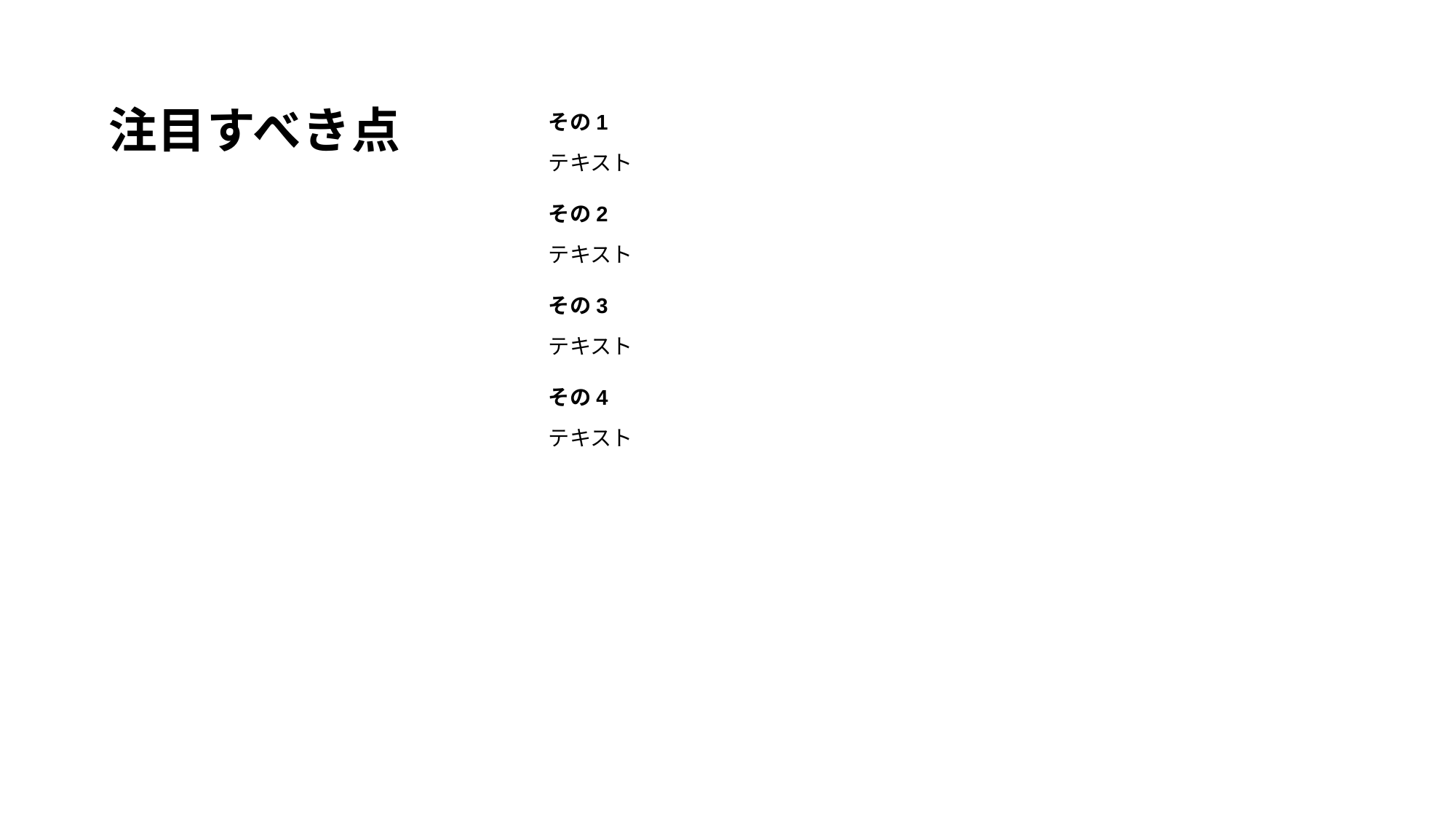

# 注目すべき点
その1
テキスト
その2
テキスト
その3
テキスト
その4
テキスト